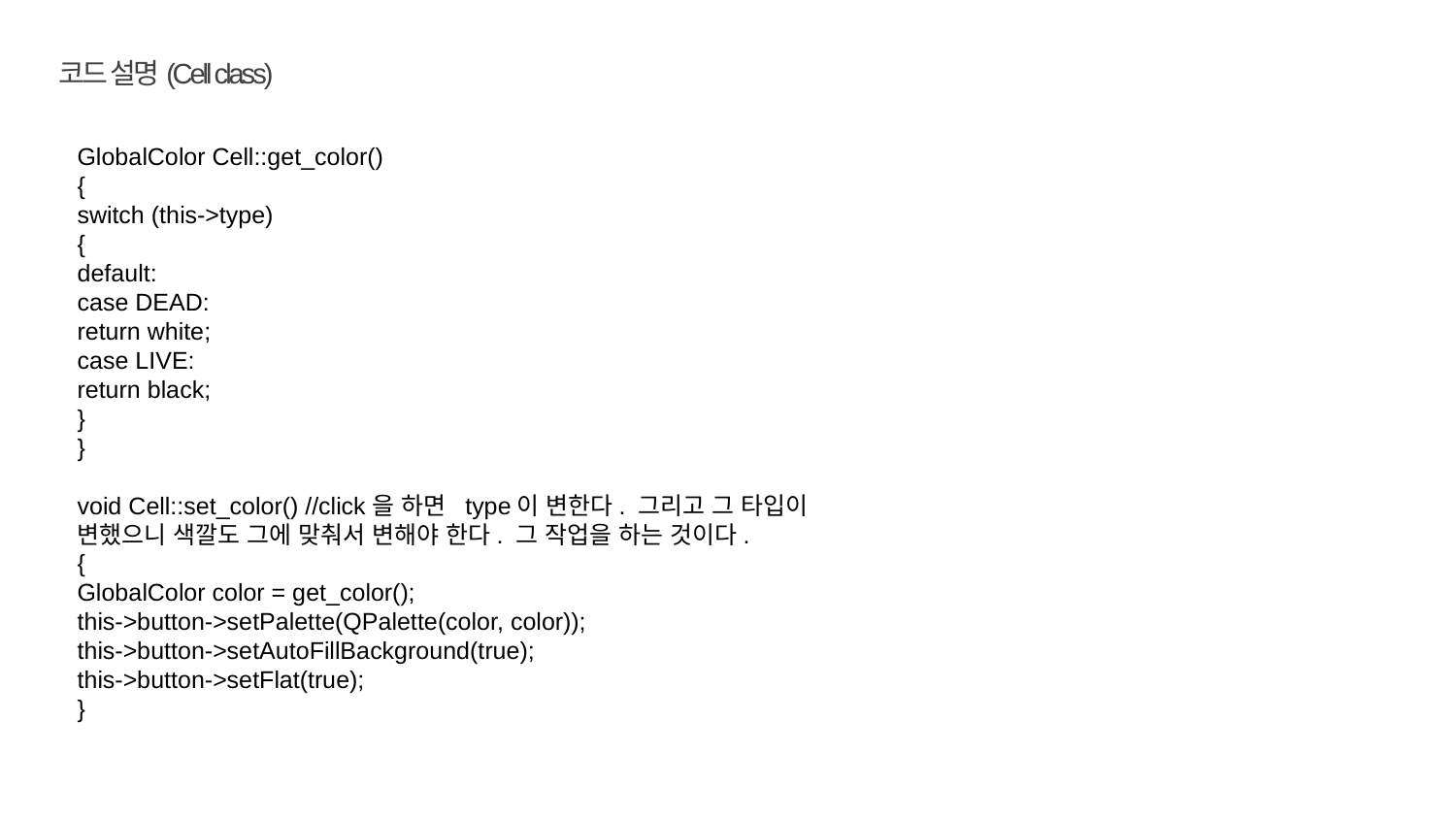

코드 설명(Cell class)
GlobalColor Cell::get_color()
{
switch (this->type)
{
default:
case DEAD:
return white;
case LIVE:
return black;
}
}

void Cell::set_color() //click을 하면  type이 변한다. 그리고 그 타입이 변했으니 색깔도 그에 맞춰서 변해야 한다. 그 작업을 하는 것이다.
{
GlobalColor color = get_color();
this->button->setPalette(QPalette(color, color));
this->button->setAutoFillBackground(true);
this->button->setFlat(true);
}